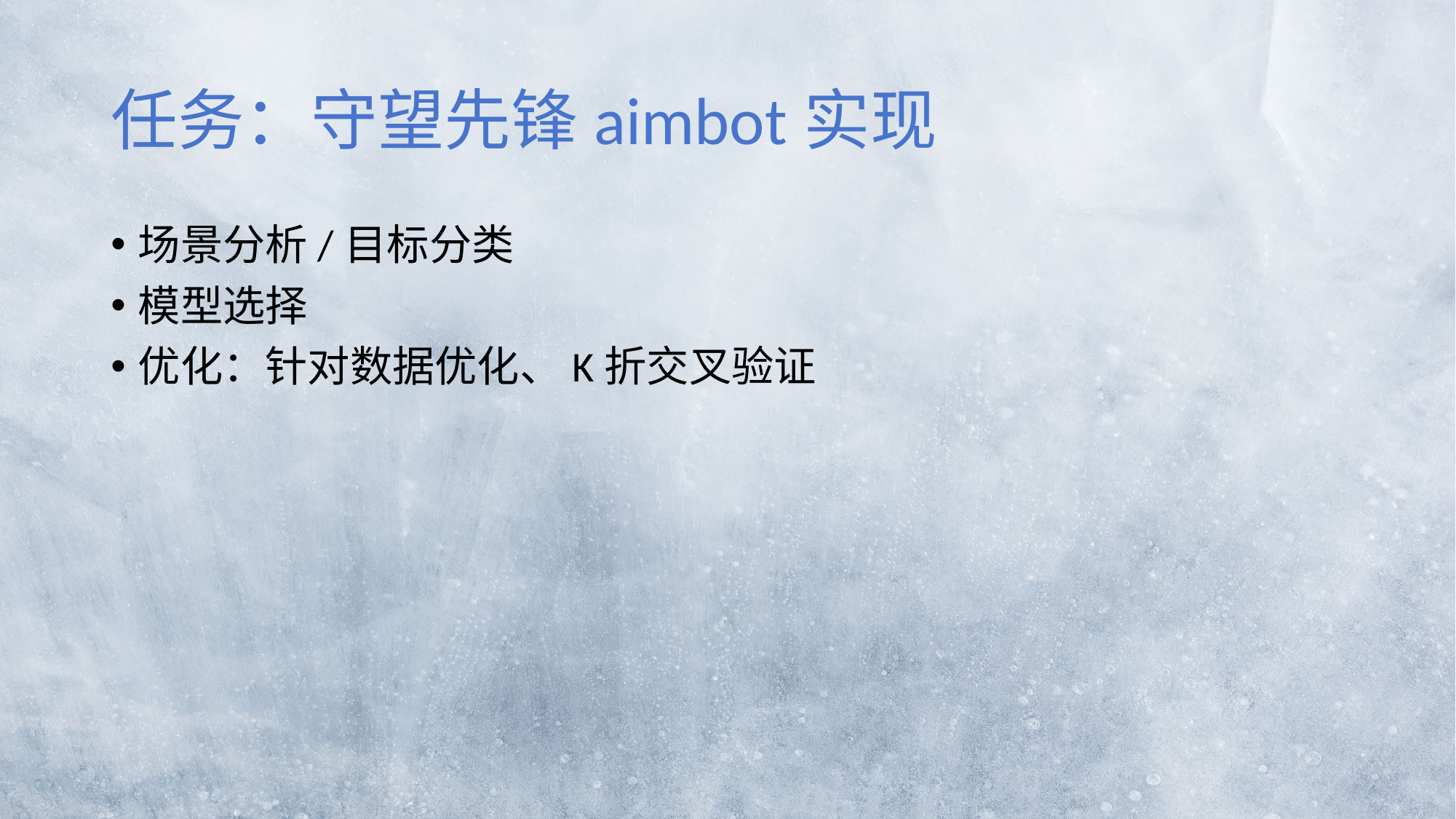

# 任务：守望先锋aimbot实现
场景分析/目标分类
模型选择
优化：针对数据优化、K折交叉验证